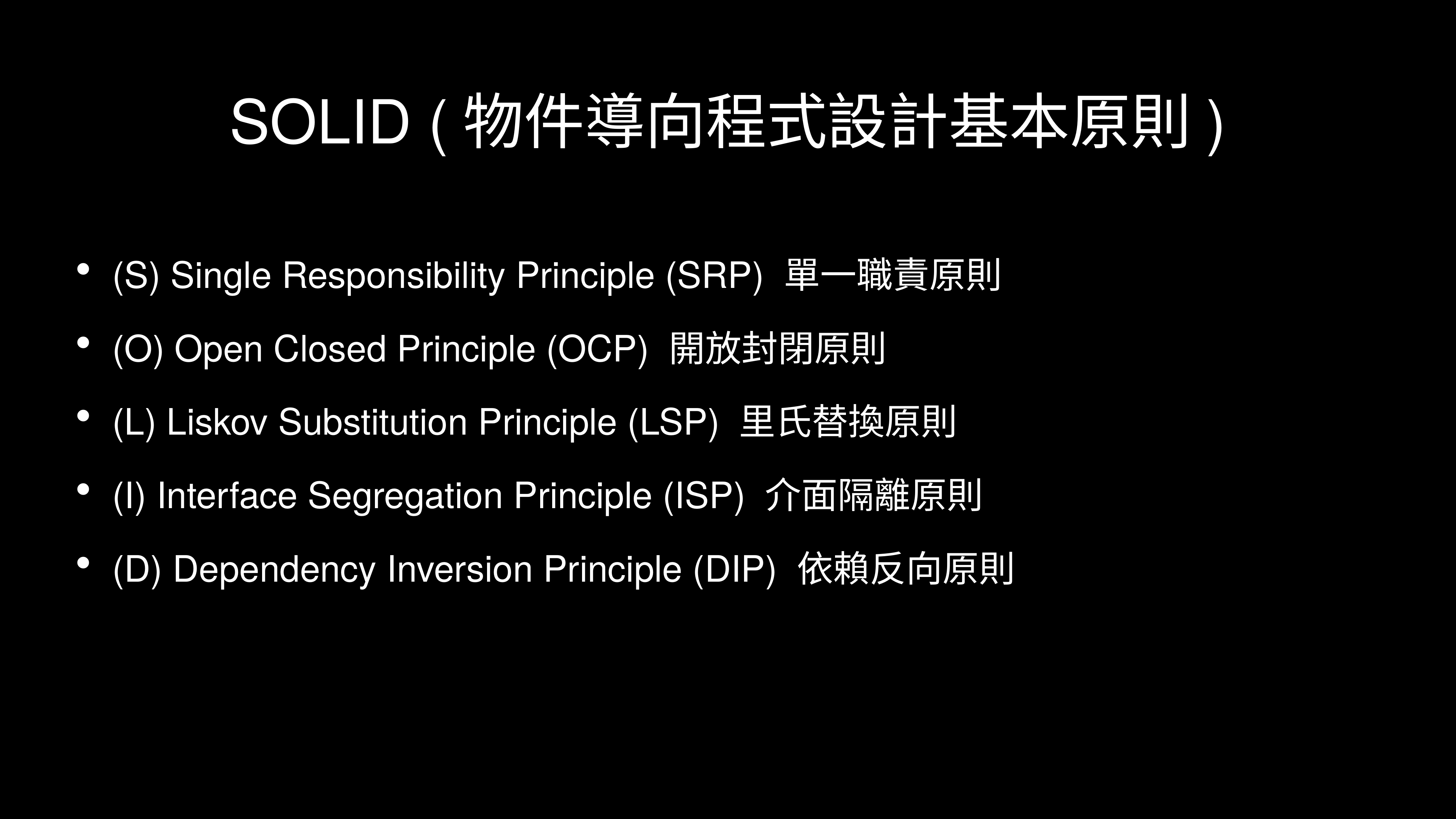

SOLID (物件導向程式設計基本原則)
(S) Single Responsibility Principle (SRP) 單一職責原則
(O) Open Closed Principle (OCP) 開放封閉原則
(L) Liskov Substitution Principle (LSP) 里氏替換原則
(I) Interface Segregation Principle (ISP) 介面隔離原則
(D) Dependency Inversion Principle (DIP) 依賴反向原則